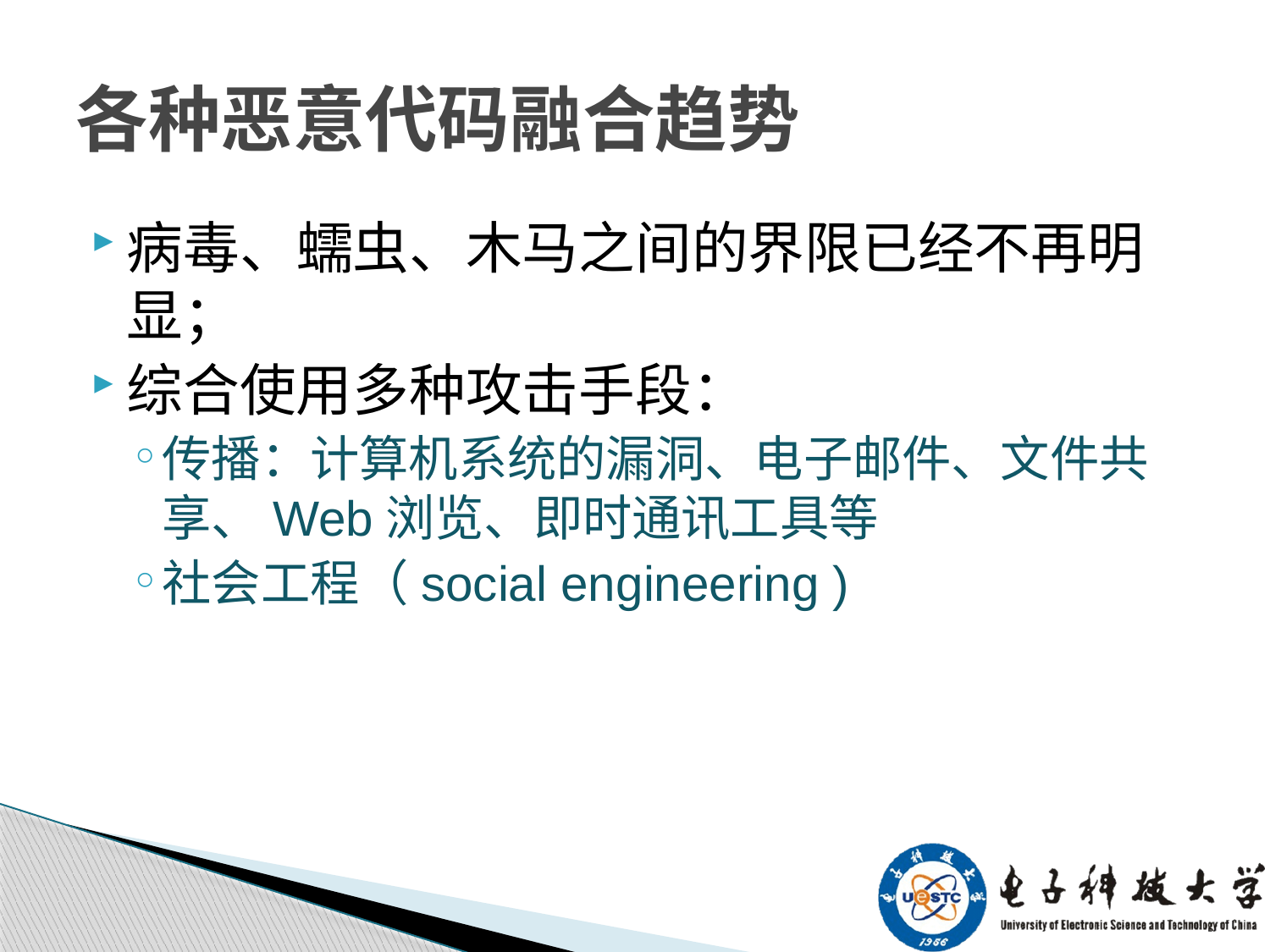

# 各种恶意代码融合趋势
病毒、蠕虫、木马之间的界限已经不再明显；
综合使用多种攻击手段：
传播：计算机系统的漏洞、电子邮件、文件共享、Web浏览、即时通讯工具等
社会工程（social engineering )
230